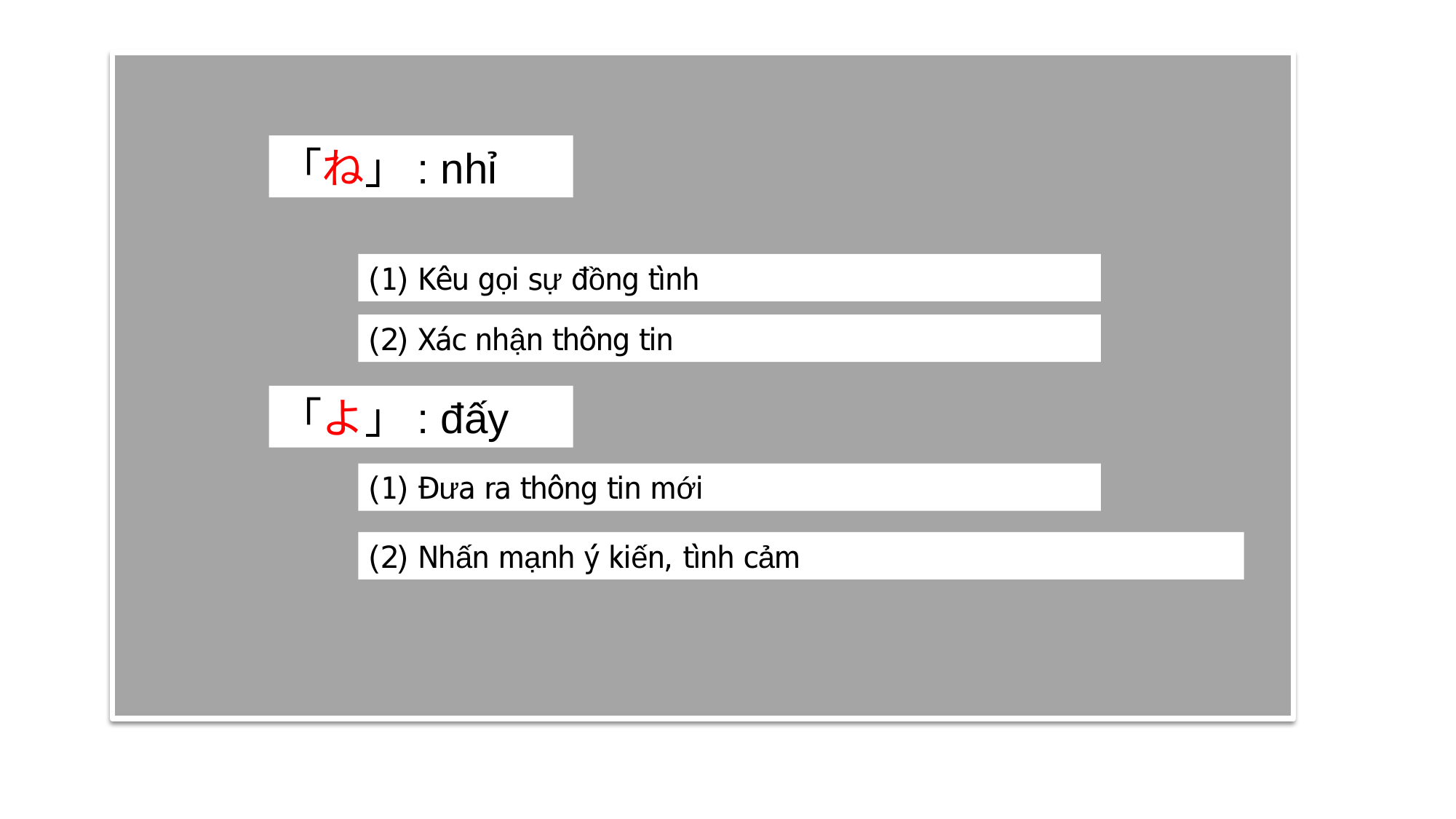

#
「ね」: nhỉ
(1) Kêu gọi sự đồng tình
(2) Xác nhận thông tin
「よ」: đấy

(1) Đưa ra thông tin mới
(2) Nhấn mạnh ý kiến, tình cảm